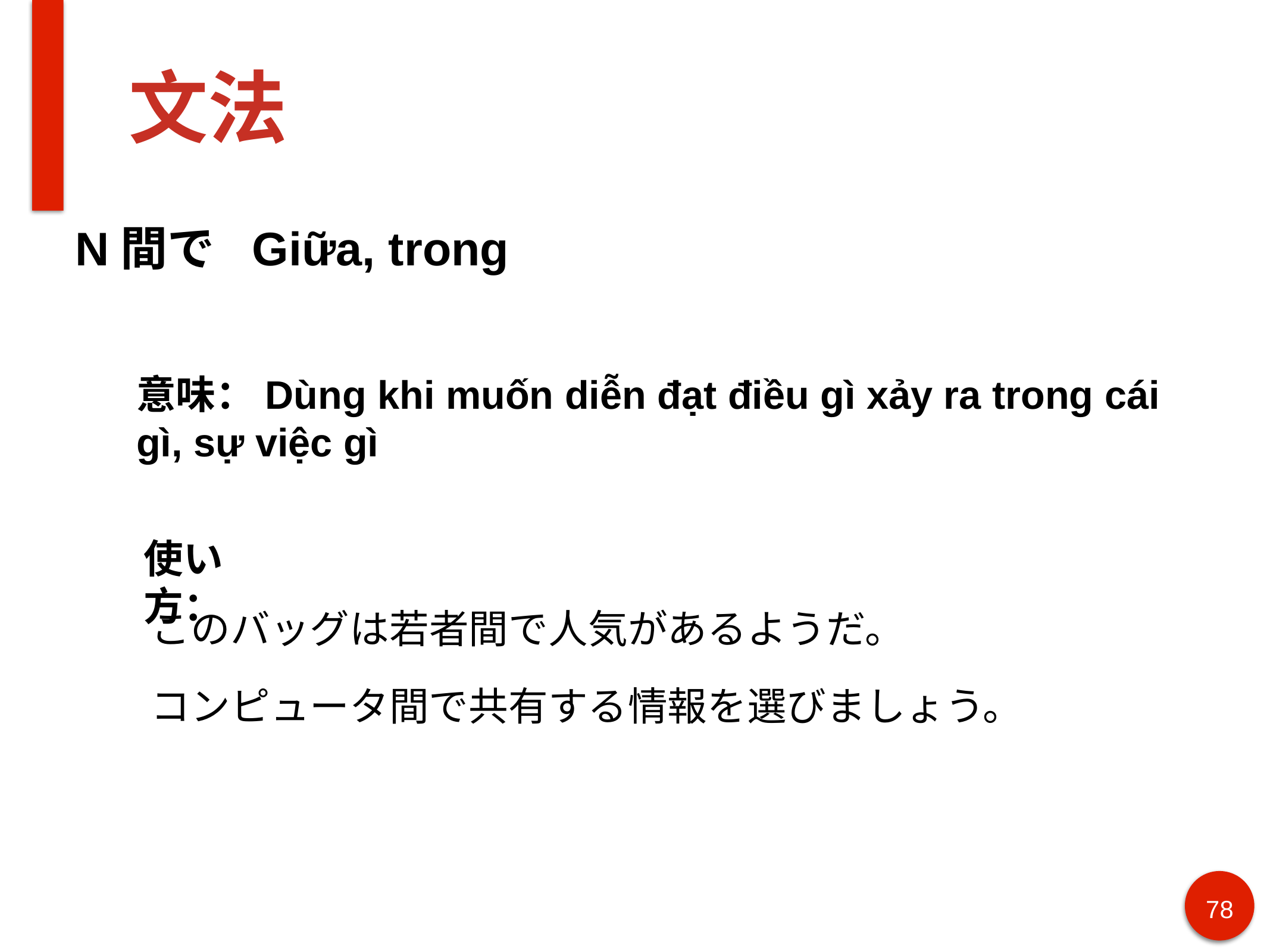

# 文法
N間で  Giữa, trong

意味：Dùng khi muốn diễn đạt điều gì xảy ra trong cái gì, sự việc gì
使い方：
このバッグは若者間で人気があるようだ。
コンピュータ間で共有する情報を選びましょう。
78